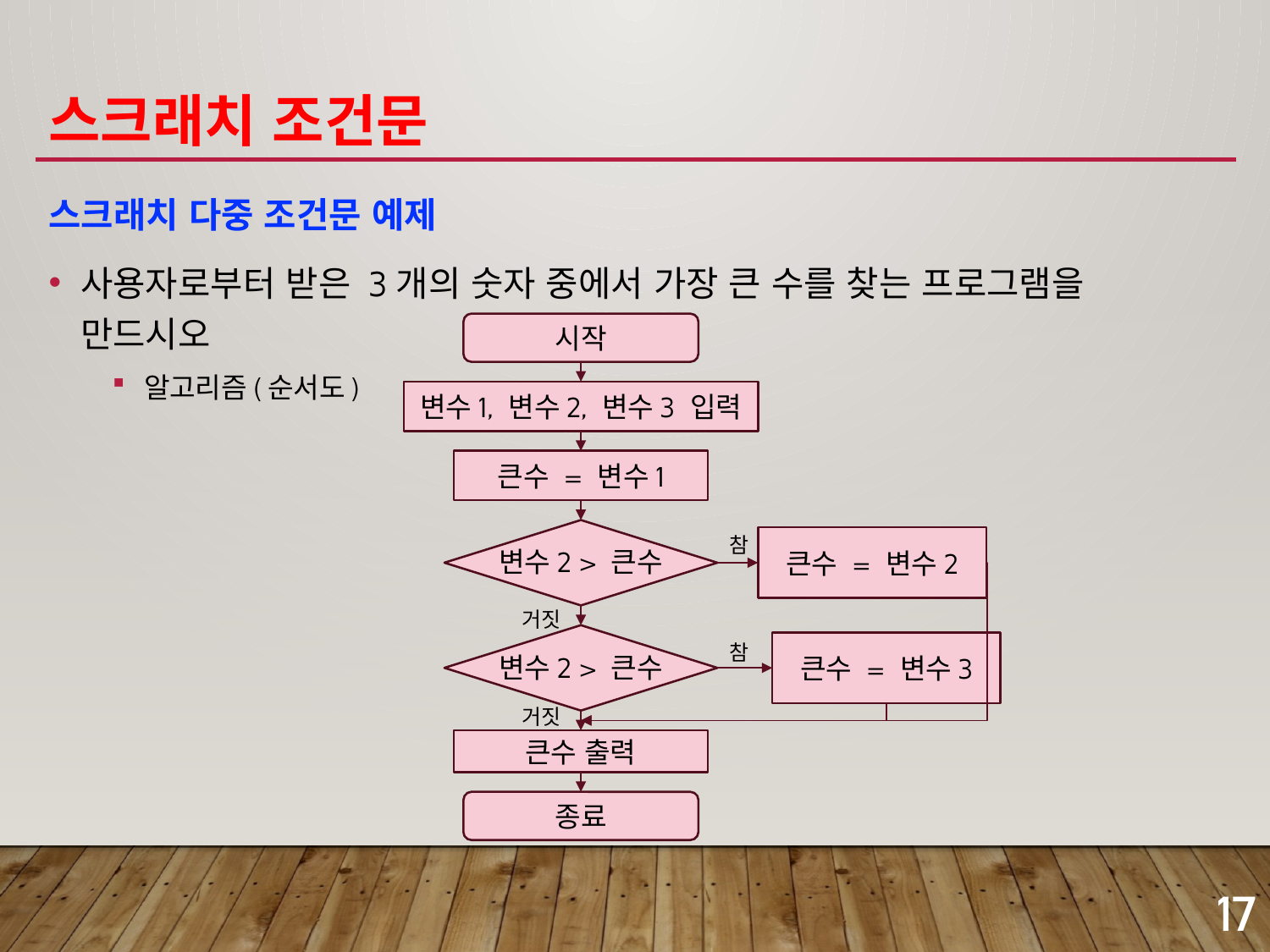

# 스크래치 조건문
스크래치 다중 조건문 예제
사용자로부터 받은 3개의 숫자 중에서 가장 큰 수를 찾는 프로그램을
만드시오
알고리즘(순서도)

시작
변수1, 변수2, 변수3 입력
큰수 = 변수1

변수2 > 큰수
큰수 = 변수2
참
거짓

변수2 > 큰수
큰수 = 변수3
참
거짓
큰수 출력
종료